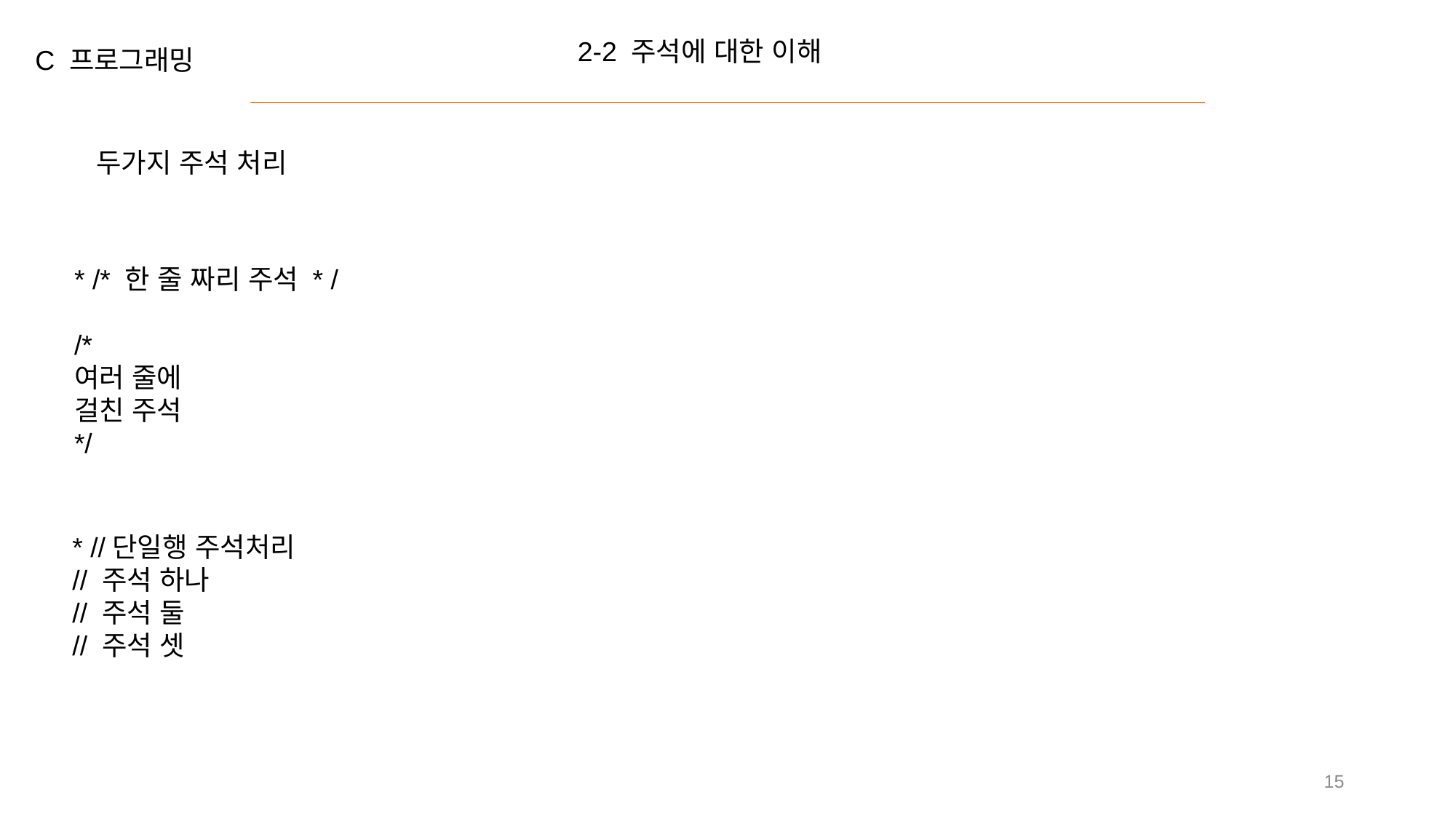

2-2 주석에 대한 이해
C 프로그래밍
두가지 주석 처리
* /* 한 줄 짜리 주석 * /

/*
여러 줄에
걸친 주석
*/
* //단일행 주석처리
// 주석 하나
// 주석 둘
// 주석 셋
15